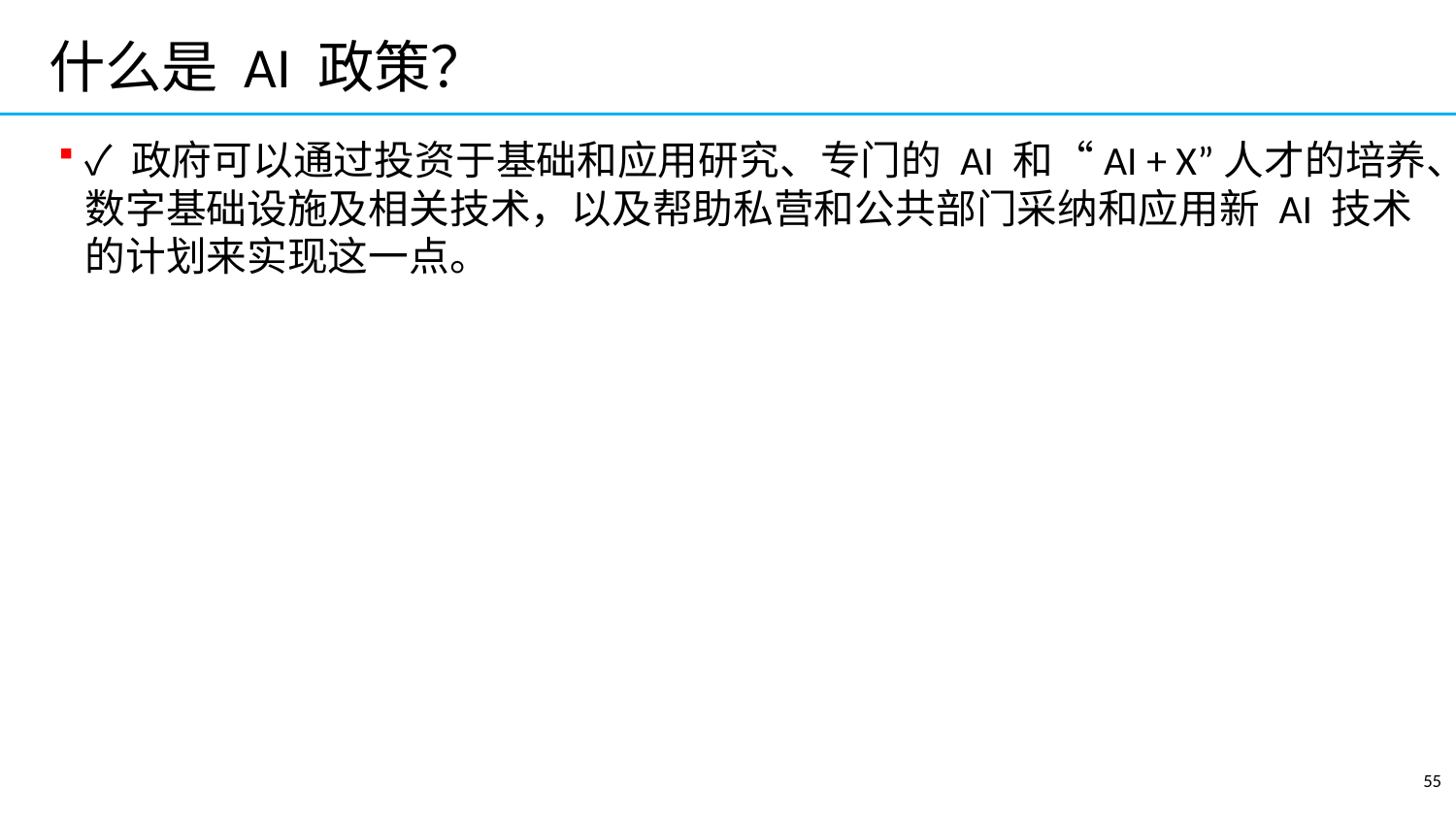

# 什么是 AI 政策？

✓ 政府可以通过投资于基础和应用研究、专门的 AI 和“AI + X”人才的培养、数字基础设施及相关技术，以及帮助私营和公共部门采纳和应用新 AI 技术的计划来实现这一点。
55